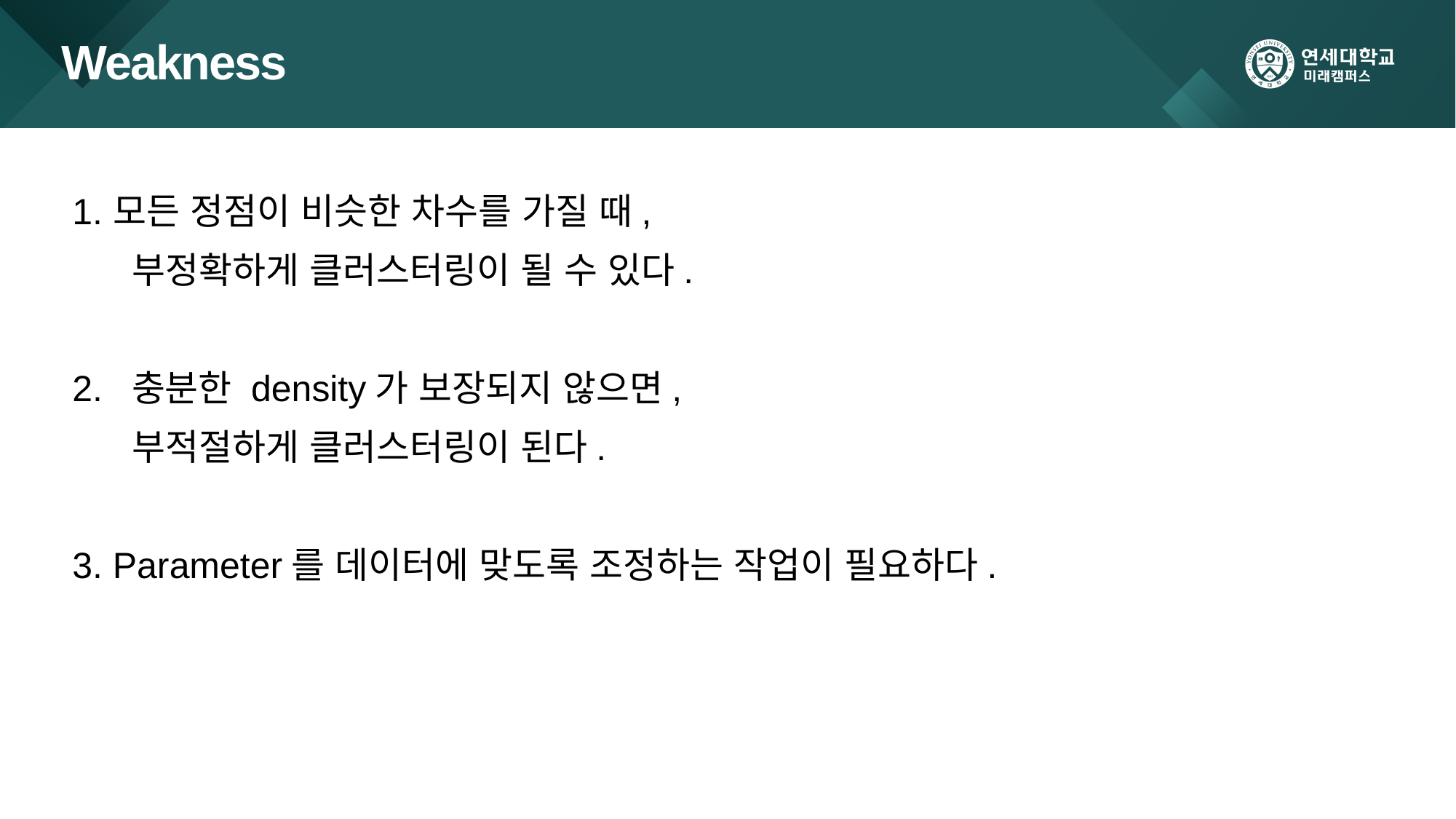

# Weakness
모든 정점이 비슷한 차수를 가질 때,
     부정확하게 클러스터링이 될 수 있다.

2.  충분한 density가 보장되지 않으면,
     부적절하게 클러스터링이 된다.

3. Parameter를 데이터에 맞도록 조정하는 작업이 필요하다.